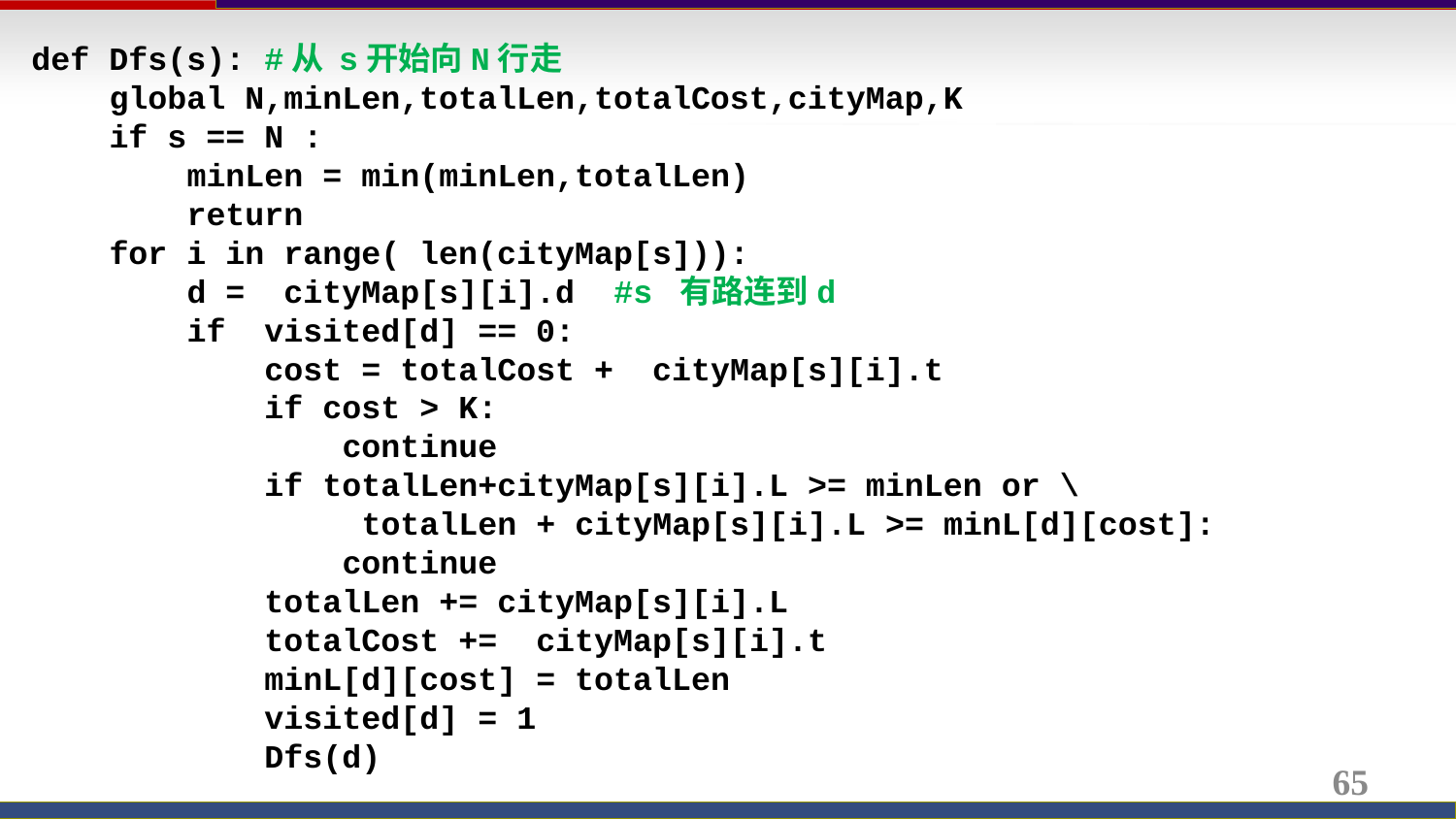

def Dfs(s): #从 s开始向N行走
    global N,minLen,totalLen,totalCost,cityMap,K
    if s == N :
        minLen = min(minLen,totalLen)
        return
    for i in range( len(cityMap[s])):
        d =  cityMap[s][i].d  #s 有路连到d
        if  visited[d] == 0:
            cost = totalCost +  cityMap[s][i].t
            if cost > K:
                continue
            if totalLen+cityMap[s][i].L >= minLen or \
                 totalLen + cityMap[s][i].L >= minL[d][cost]:
                continue
            totalLen += cityMap[s][i].L
            totalCost +=  cityMap[s][i].t
            minL[d][cost] = totalLen
            visited[d] = 1
            Dfs(d)